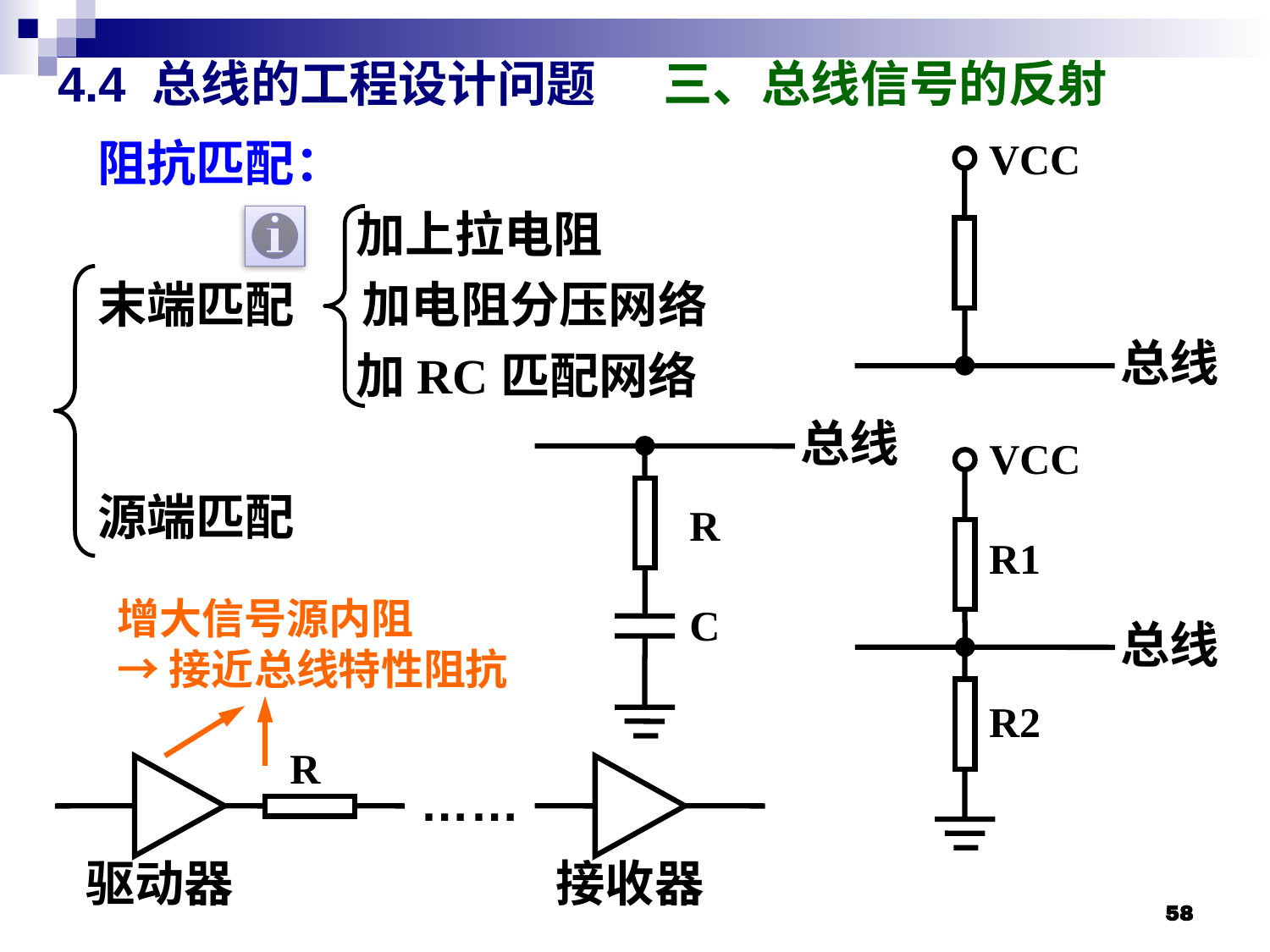

# 4.4 总线的工程设计问题      三、总线信号的反射
阻抗匹配：
                      加上拉电阻
末端匹配      加电阻分压网络
                      加RC匹配网络

源端匹配
VCC

总线

总线

R

C

VCC

R1
总线

R2

增大信号源内阻
→ 接近总线特性阻抗

R

……

驱动器
接收器
58